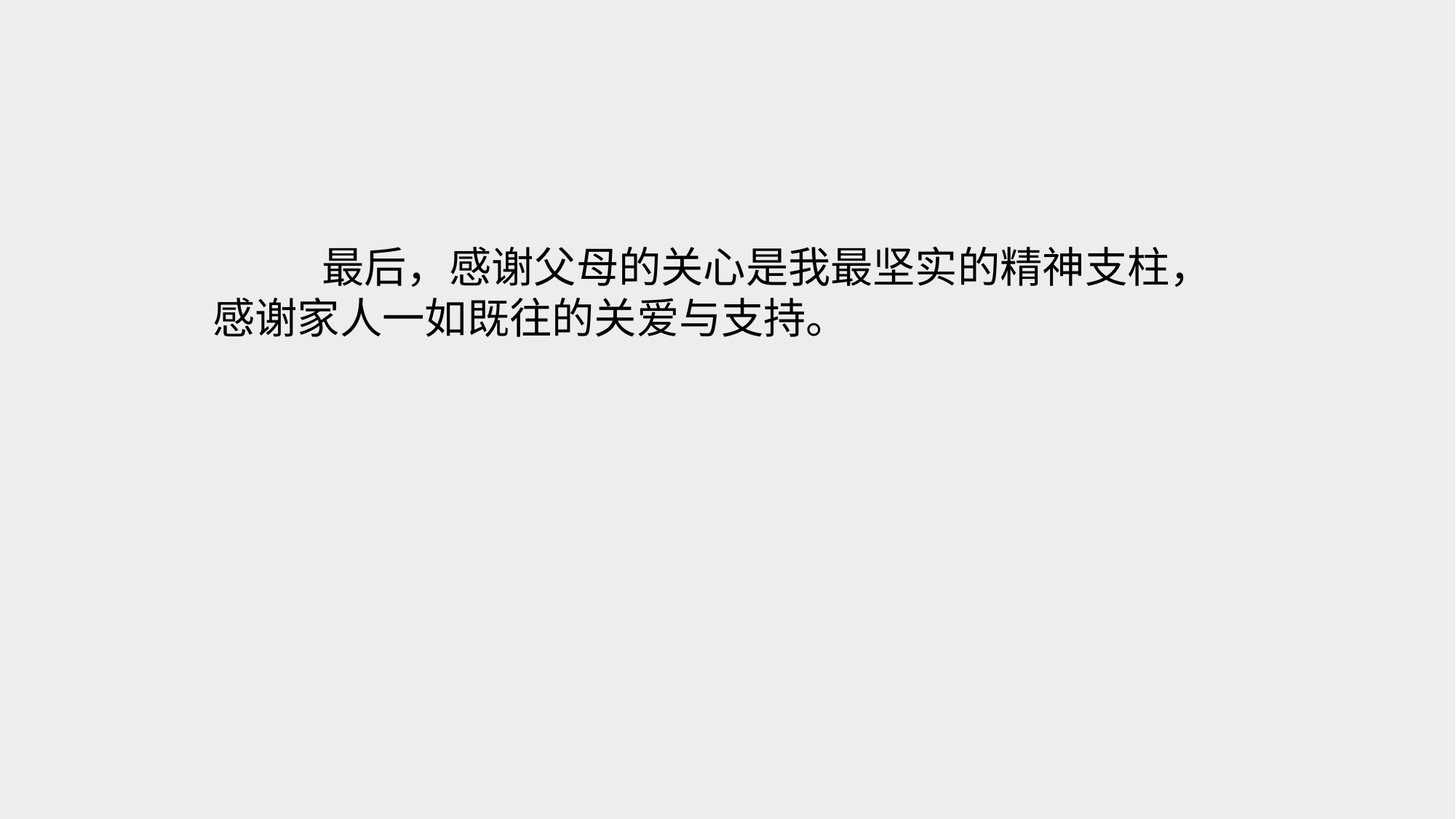

最后，感谢父母的关心是我最坚实的精神支柱，感谢家人一如既往的关爱与支持。